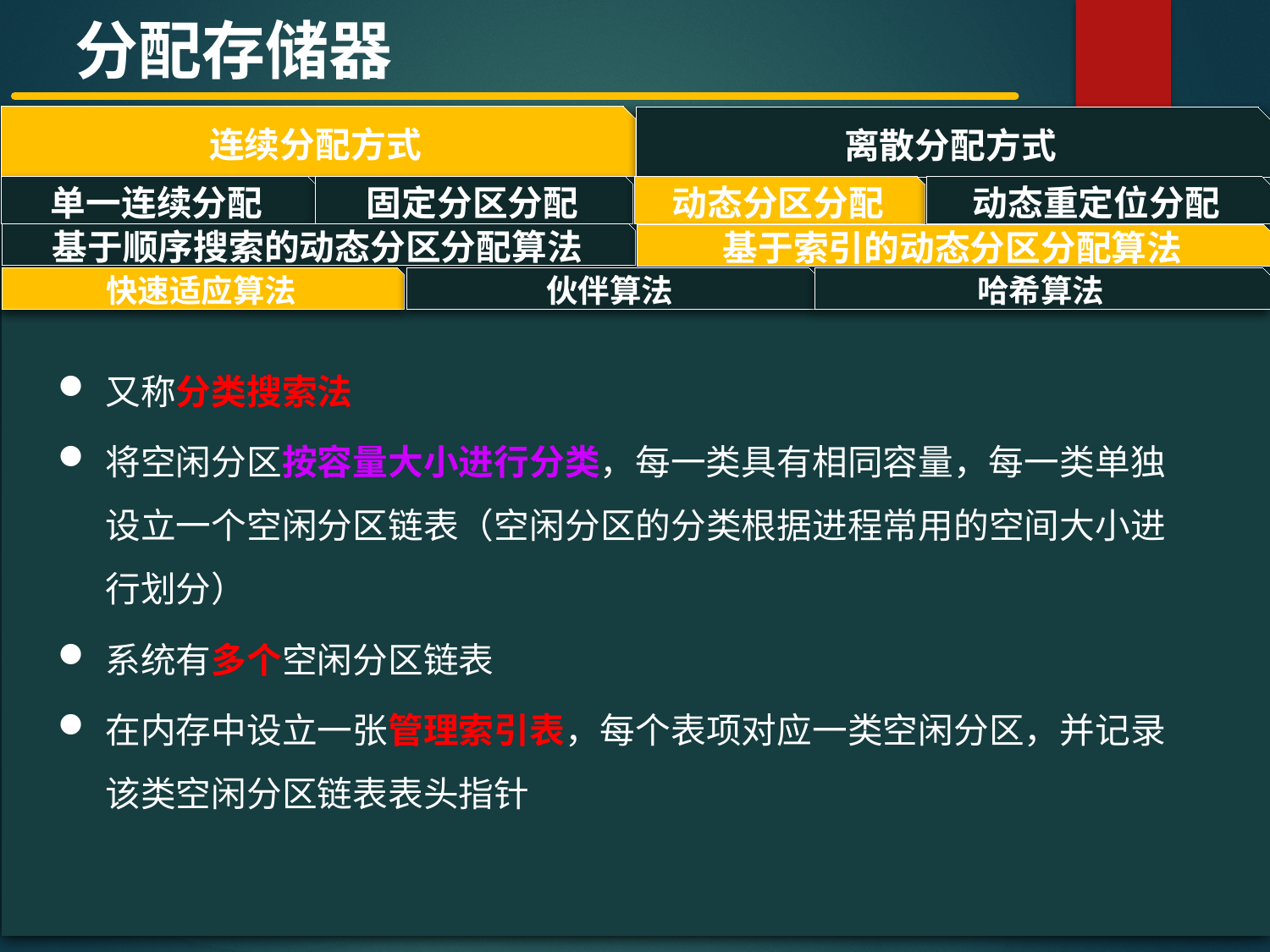

分配存储器
连续分配方式
离散分配方式
#
单一连续分配
固定分区分配
动态分区分配
动态重定位分配
基于顺序搜索的动态分区分配算法
基于索引的动态分区分配算法
快速适应算法
哈希算法
伙伴算法
又称分类搜索法
将空闲分区按容量大小进行分类，每一类具有相同容量，每一类单独设立一个空闲分区链表（空闲分区的分类根据进程常用的空间大小进行划分）
系统有多个空闲分区链表
在内存中设立一张管理索引表，每个表项对应一类空闲分区，并记录该类空闲分区链表表头指针